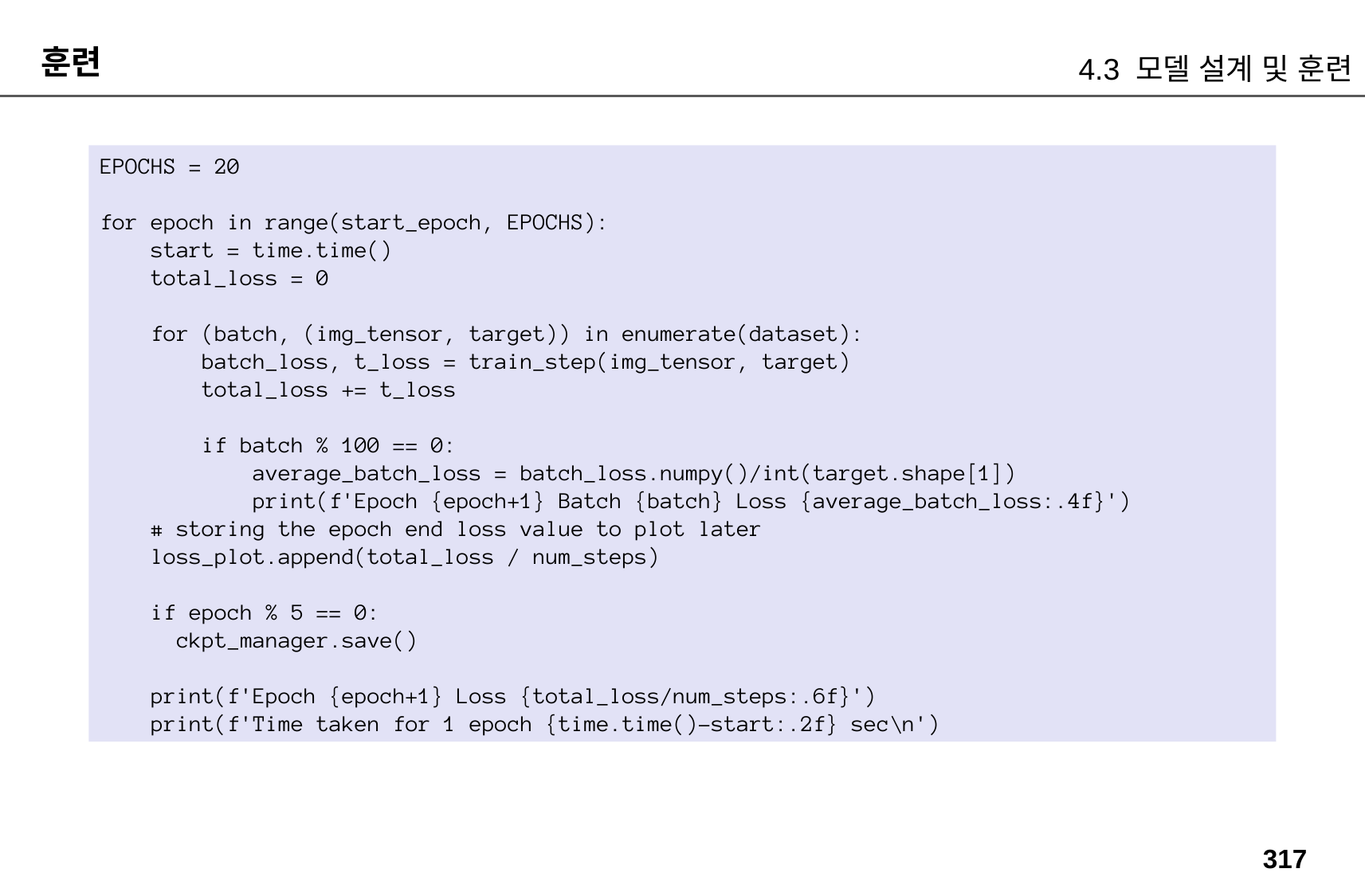

훈련
4.3 모델 설계 및 훈련
EPOCHS = 20

for epoch in range(start_epoch, EPOCHS):
    start = time.time()
    total_loss = 0

    for (batch, (img_tensor, target)) in enumerate(dataset):
        batch_loss, t_loss = train_step(img_tensor, target)
        total_loss += t_loss

        if batch % 100 == 0:
            average_batch_loss = batch_loss.numpy()/int(target.shape[1])
            print(f'Epoch {epoch+1} Batch {batch} Loss {average_batch_loss:.4f}')
    # storing the epoch end loss value to plot later
    loss_plot.append(total_loss / num_steps)

    if epoch % 5 == 0:
      ckpt_manager.save()

    print(f'Epoch {epoch+1} Loss {total_loss/num_steps:.6f}')
    print(f'Time taken for 1 epoch {time.time()-start:.2f} sec\n')